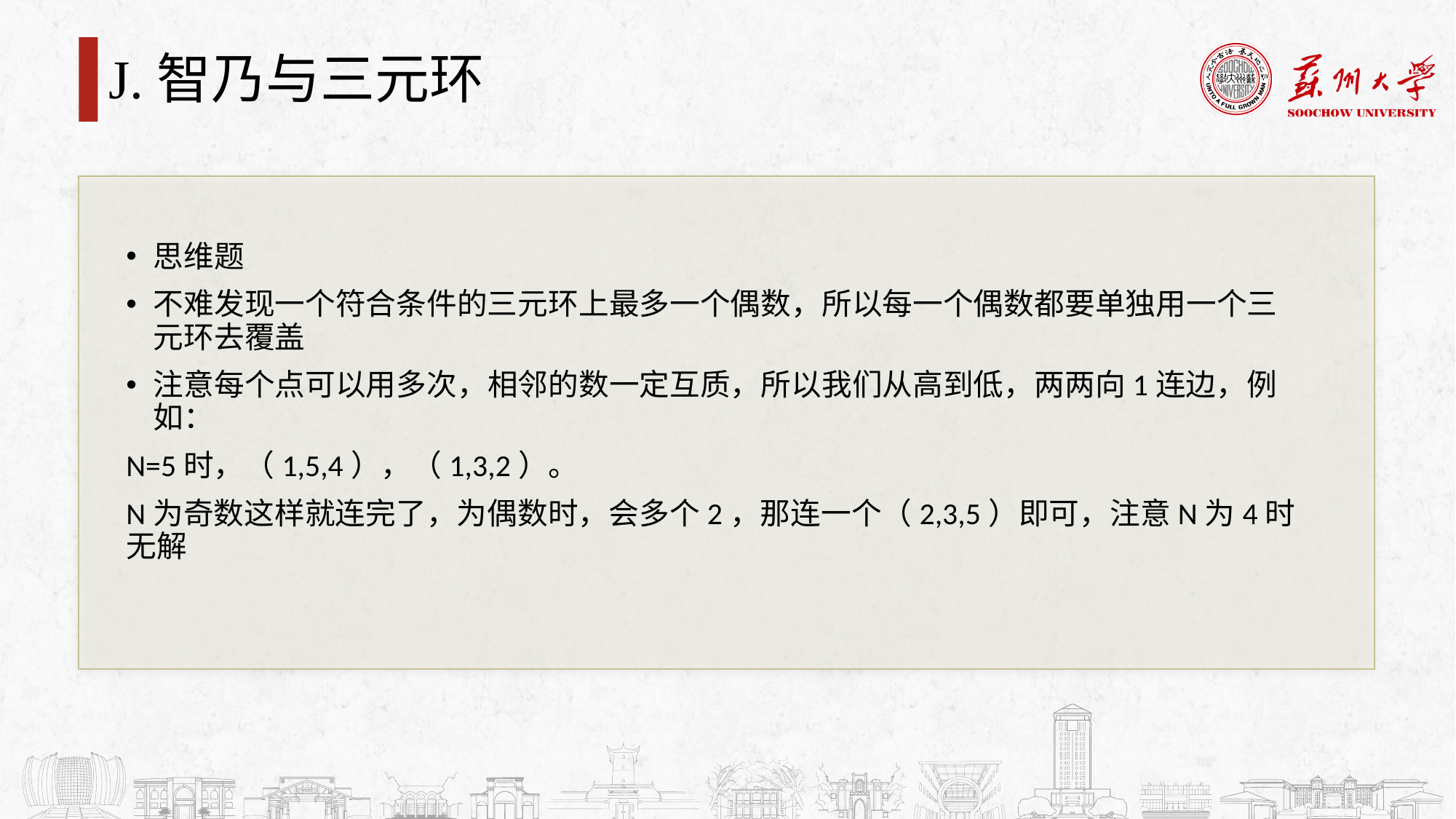

# J.智乃与三元环
思维题
不难发现一个符合条件的三元环上最多一个偶数，所以每一个偶数都要单独用一个三元环去覆盖
注意每个点可以用多次，相邻的数一定互质，所以我们从高到低，两两向1连边，例如：
N=5时，（1,5,4），（1,3,2）。
N为奇数这样就连完了，为偶数时，会多个2，那连一个（2,3,5）即可，注意N为4时无解